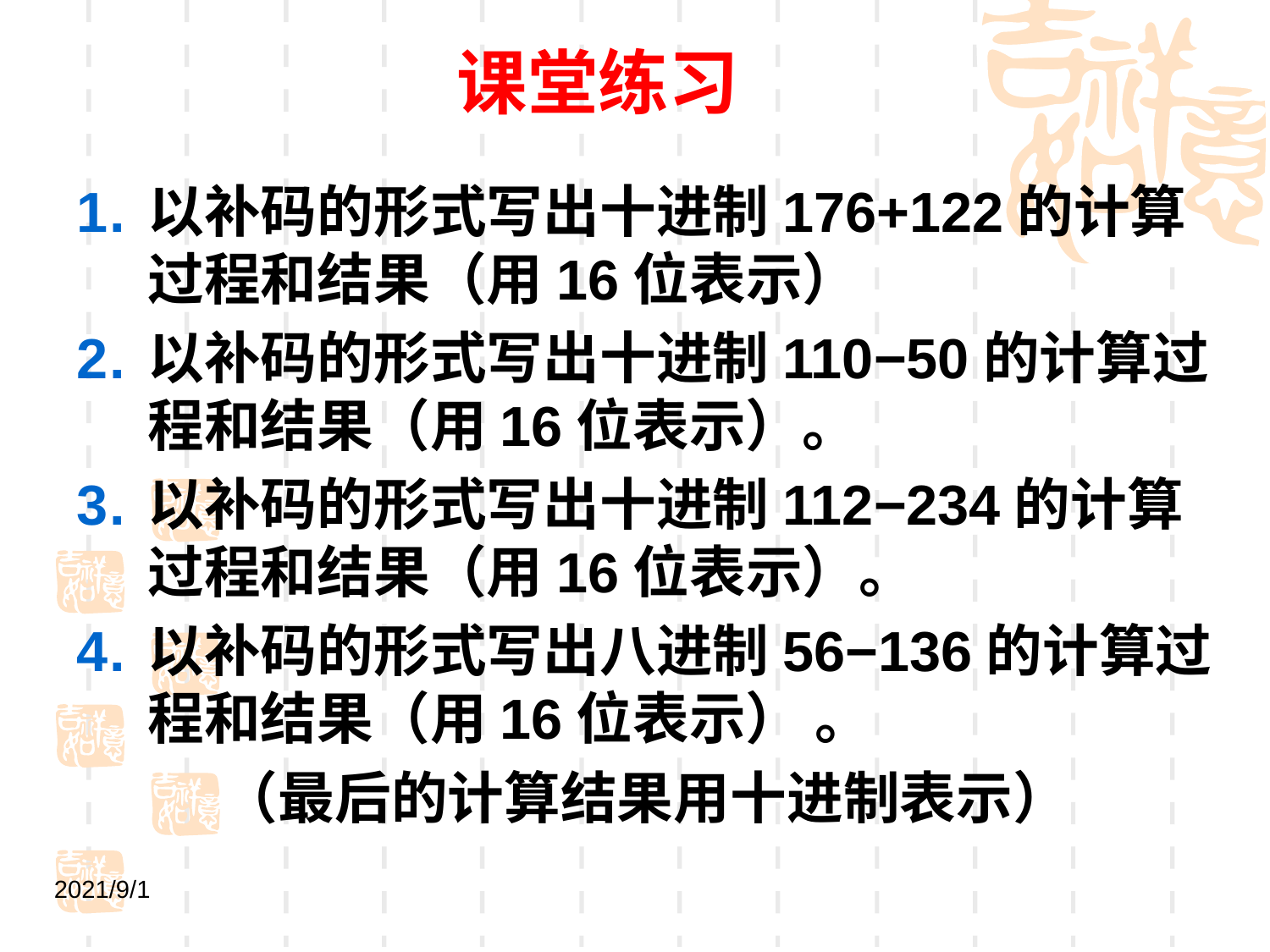

课堂练习
以补码的形式写出十进制176+122的计算过程和结果（用16位表示）
以补码的形式写出十进制110−50的计算过程和结果（用16位表示）。
以补码的形式写出十进制112−234的计算过程和结果（用16位表示）。
以补码的形式写出八进制56−136的计算过程和结果（用16位表示） 。
（最后的计算结果用十进制表示）
2021/9/1